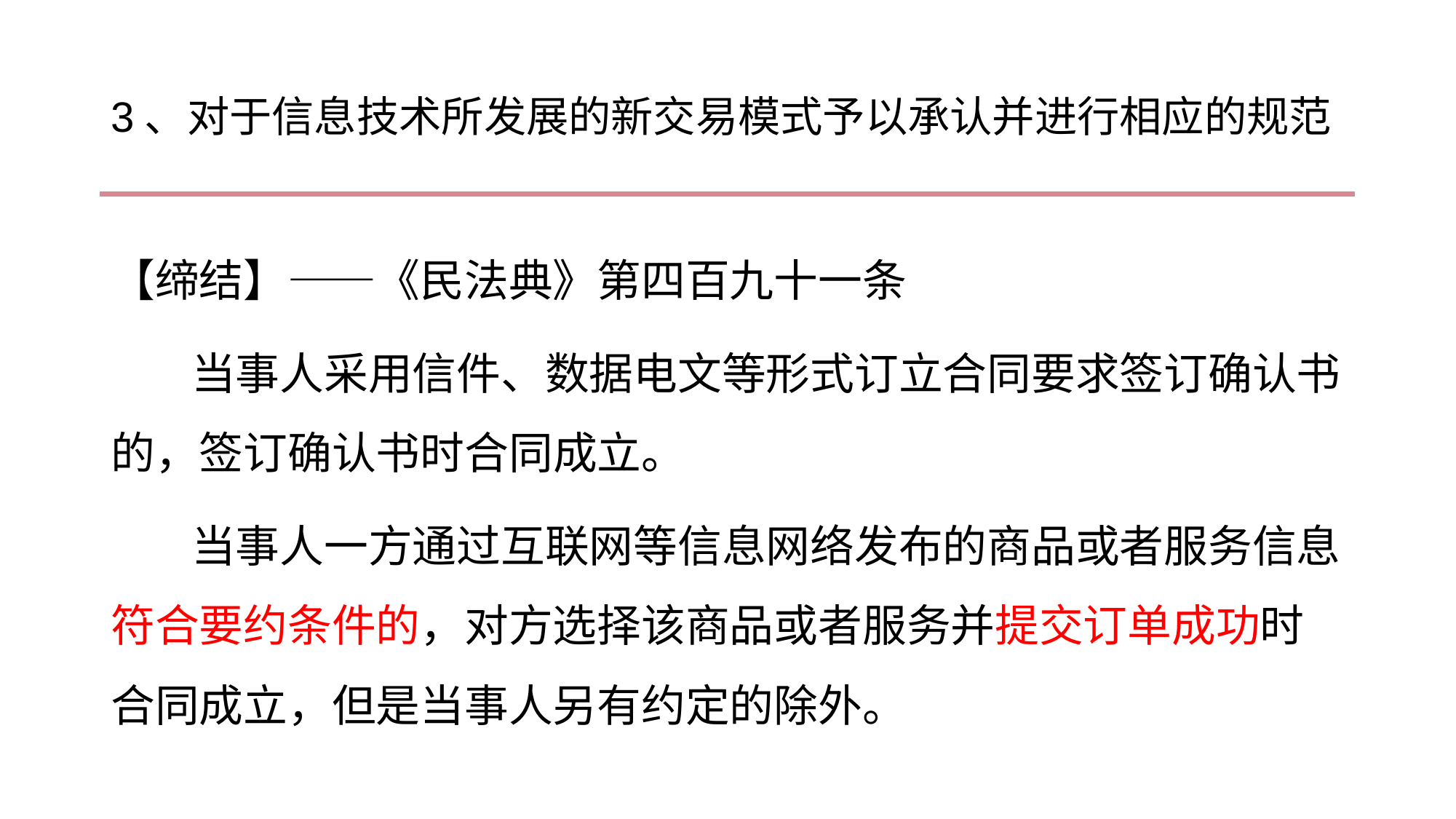

# 3、对于信息技术所发展的新交易模式予以承认并进行相应的规范
【缔结】——《民法典》第四百九十一条
当事人采用信件、数据电文等形式订立合同要求签订确认书的，签订确认书时合同成立。
当事人一方通过互联网等信息网络发布的商品或者服务信息符合要约条件的，对方选择该商品或者服务并提交订单成功时合同成立，但是当事人另有约定的除外。